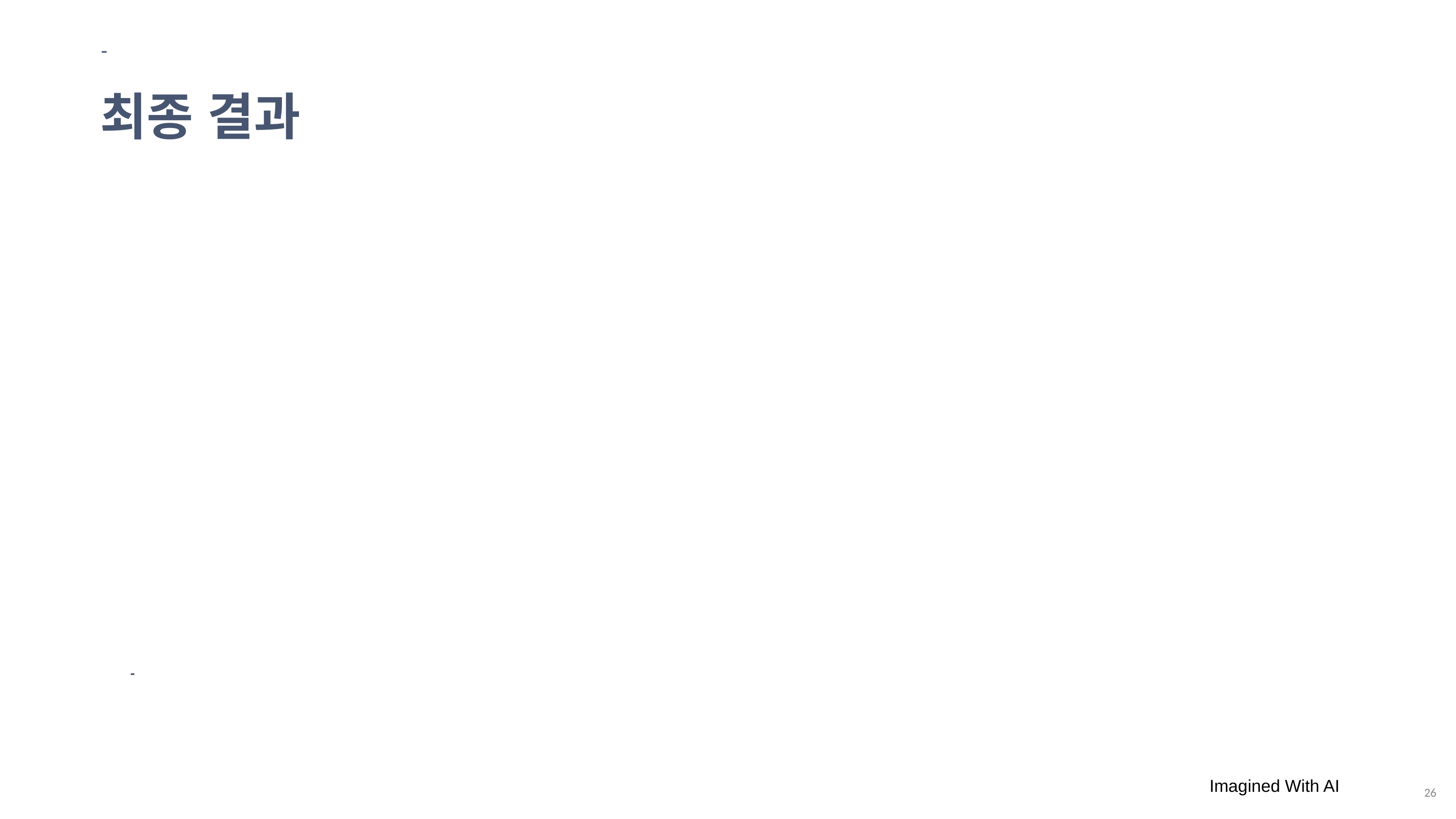

-
최종 결과

-
Imagined With AI
26